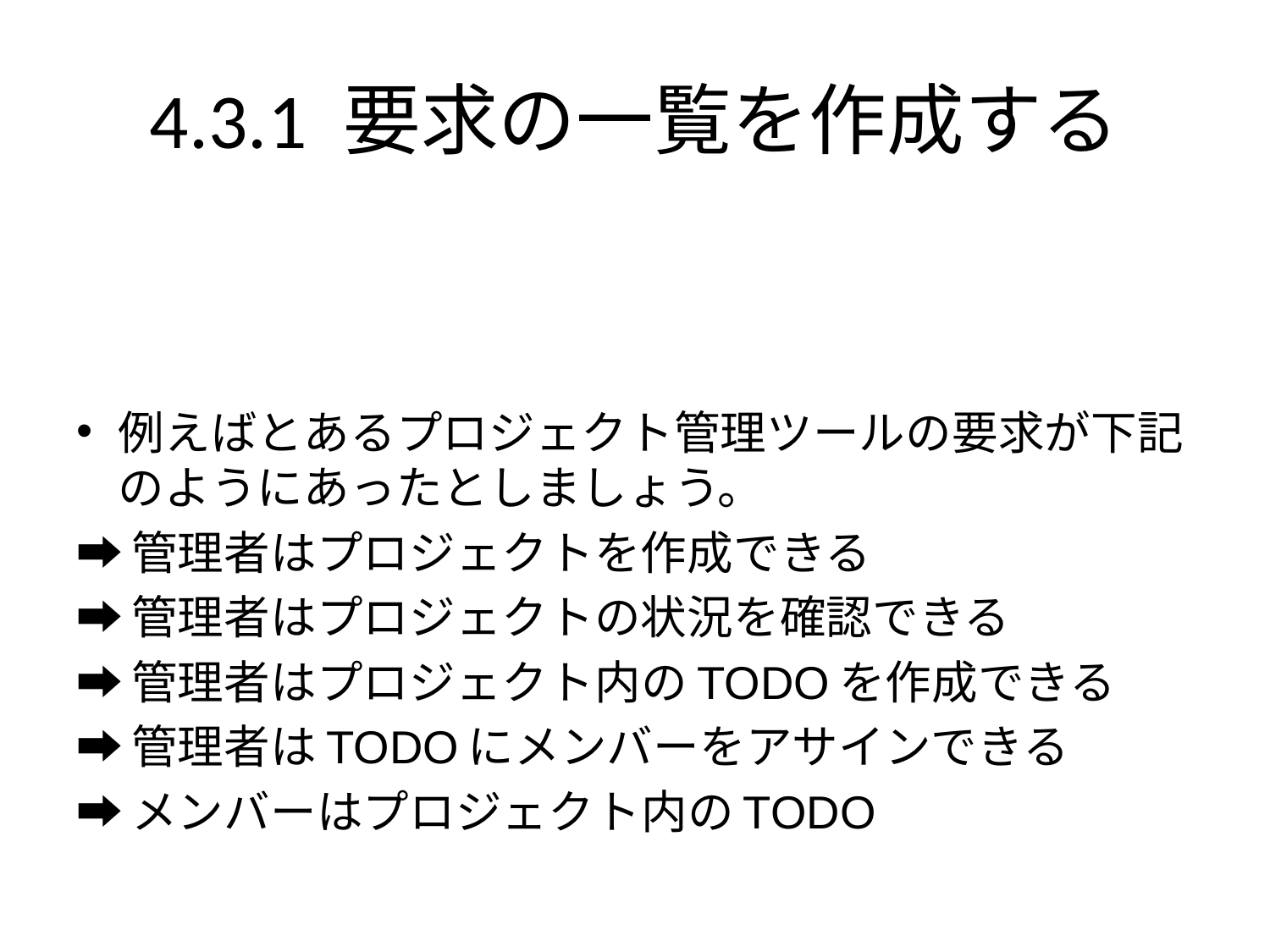

# 4.3.1 要求の一覧を作成する
例えばとあるプロジェクト管理ツールの要求が下記のようにあったとしましょう。
➡管理者はプロジェクトを作成できる
➡管理者はプロジェクトの状況を確認できる
➡管理者はプロジェクト内のTODOを作成できる
➡管理者はTODOにメンバーをアサインできる
➡メンバーはプロジェクト内のTODO